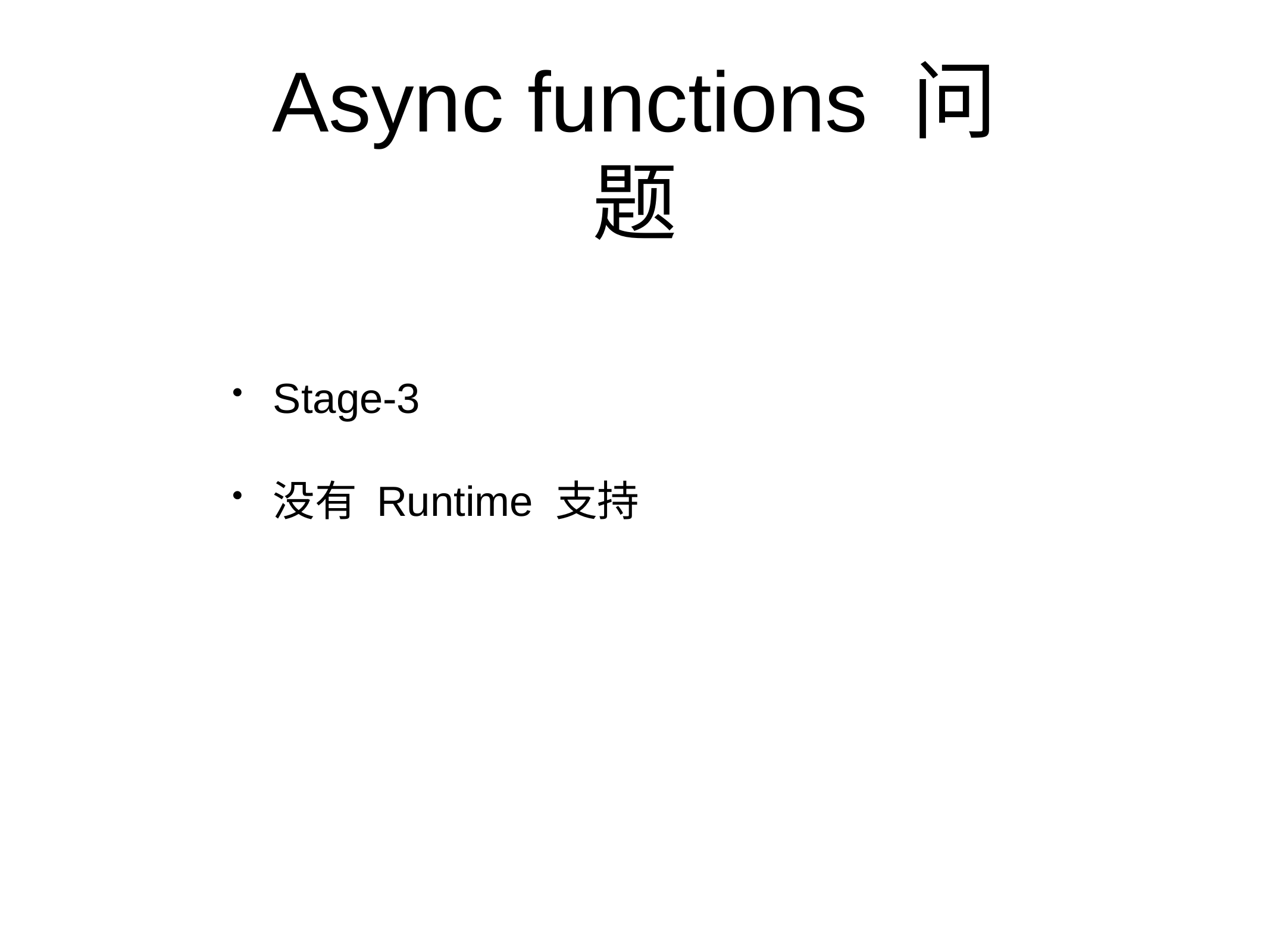

# Async functions 问题
Stage-3
没有 Runtime 支持